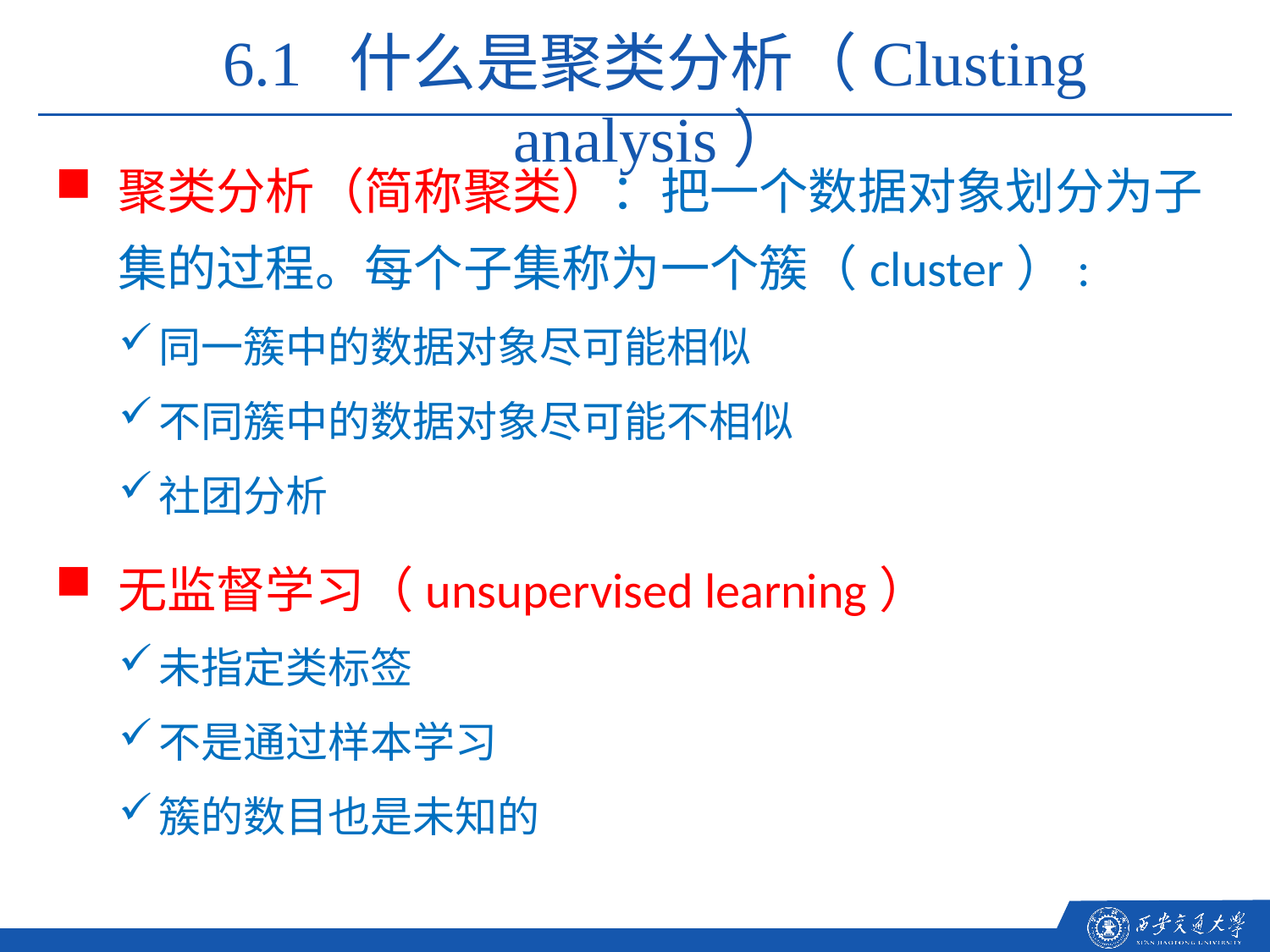

6.1  什么是聚类分析（Clusting analysis）
聚类分析（简称聚类）：把一个数据对象划分为子集的过程。每个子集称为一个簇（cluster）:
同一簇中的数据对象尽可能相似
不同簇中的数据对象尽可能不相似
社团分析
无监督学习（unsupervised learning）
未指定类标签
不是通过样本学习
簇的数目也是未知的